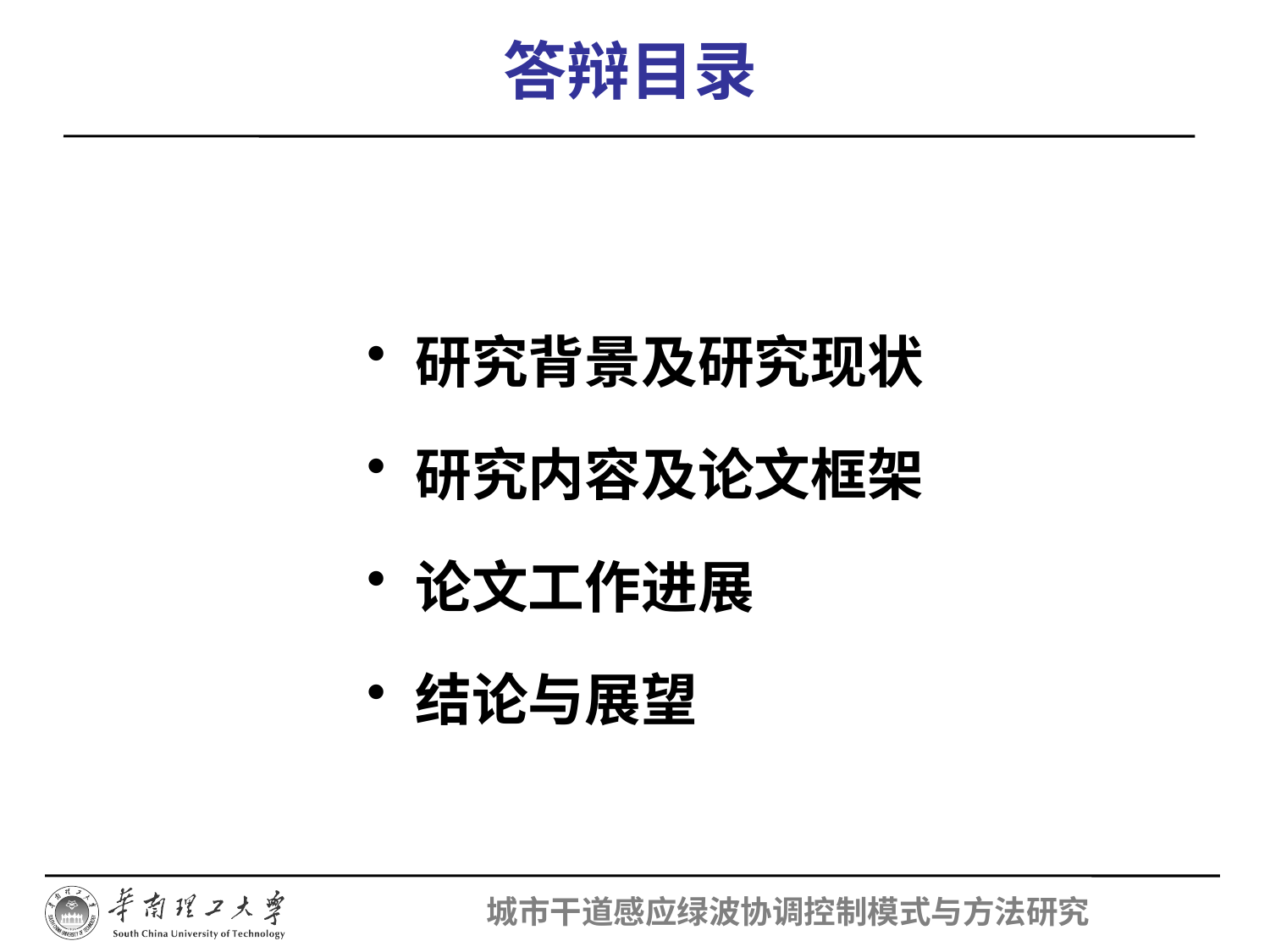

答辩目录
研究背景及研究现状
研究内容及论文框架
论文工作进展
结论与展望